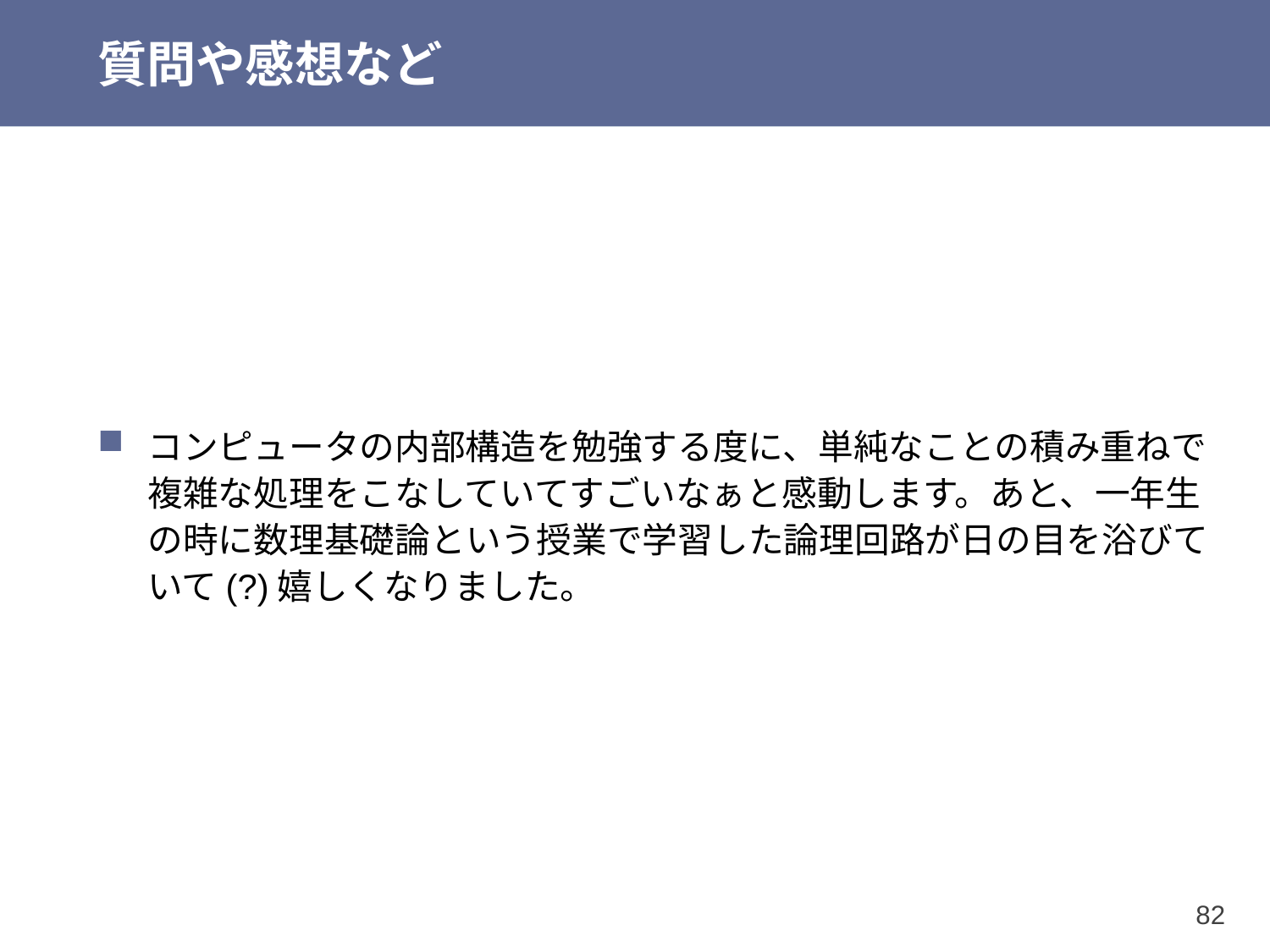

# 質問や感想など
コンピュータの内部構造を勉強する度に、単純なことの積み重ねで複雑な処理をこなしていてすごいなぁと感動します。あと、一年生の時に数理基礎論という授業で学習した論理回路が日の目を浴びていて(?)嬉しくなりました。